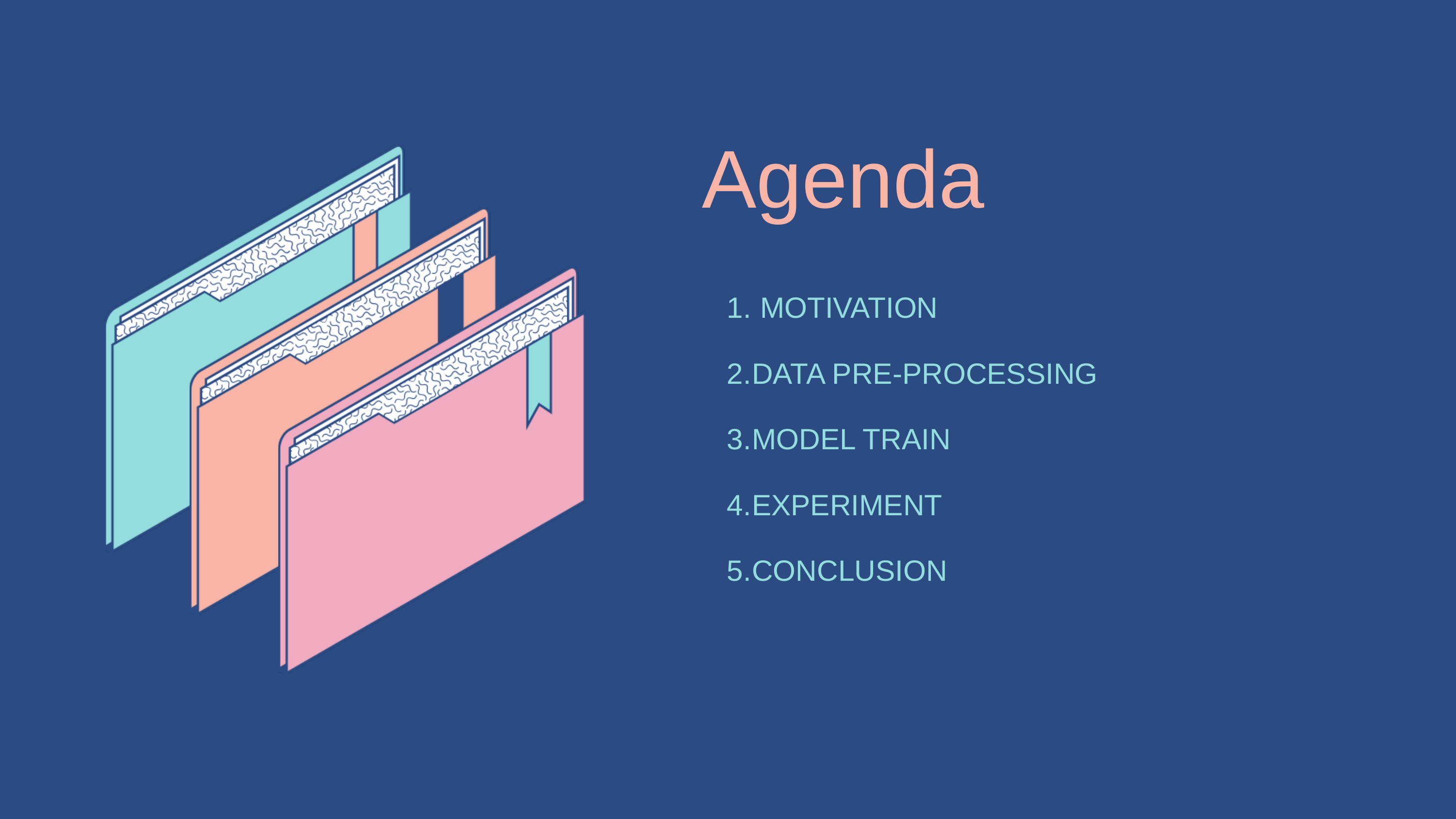

| Agenda |
| --- |
| MOTIVATION DATA PRE-PROCESSING MODEL TRAIN EXPERIMENT CONCLUSION |
|  |

訣竅：使用連結前往你簡報中的不同頁面。
方法：選取文字，按一下工具列上的連結符號，然後選取簡報中你想連結的頁面。